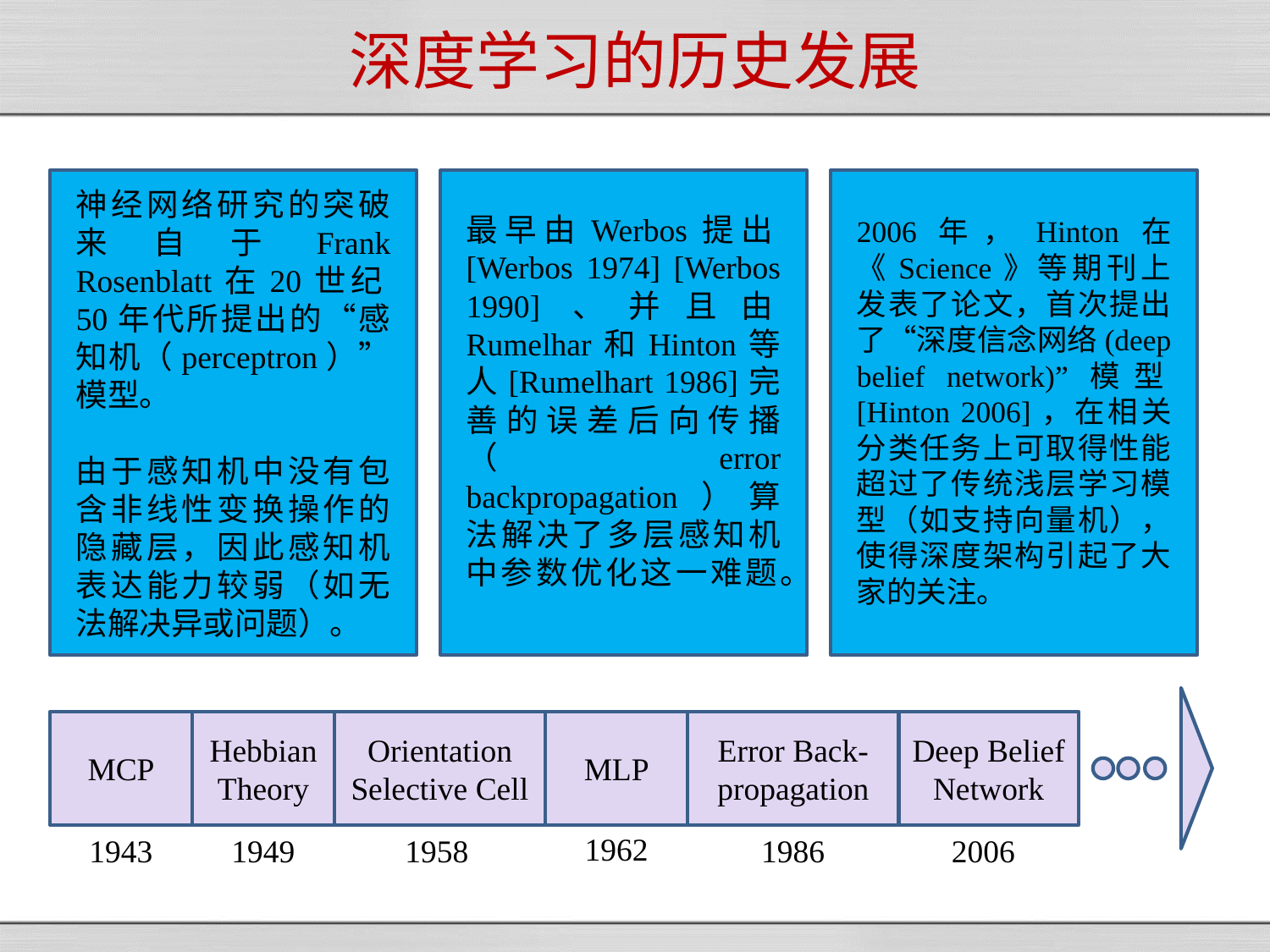

# 深度学习的历史发展

最早由Werbos提出[Werbos 1974] [Werbos 1990]、并且由Rumelhar和Hinton等人[Rumelhart 1986]完善的误差后向传播（error backpropagation）算法解决了多层感知机中参数优化这一难题。

2006年，Hinton在《Science》等期刊上发表了论文，首次提出了“深度信念网络(deep belief network)”模型[Hinton 2006]，在相关分类任务上可取得性能超过了传统浅层学习模型（如支持向量机），使得深度架构引起了大家的关注。

神经网络研究的突破来自于Frank Rosenblatt在20世纪50年代所提出的“感知机（perceptron）”模型。

由于感知机中没有包含非线性变换操作的隐藏层，因此感知机表达能力较弱（如无法解决异或问题）。
Deep Belief Network
MLP
Error Back-propagation
MCP
Hebbian Theory
Orientation Selective Cell

1962
1943
1949
1958
1986
2006